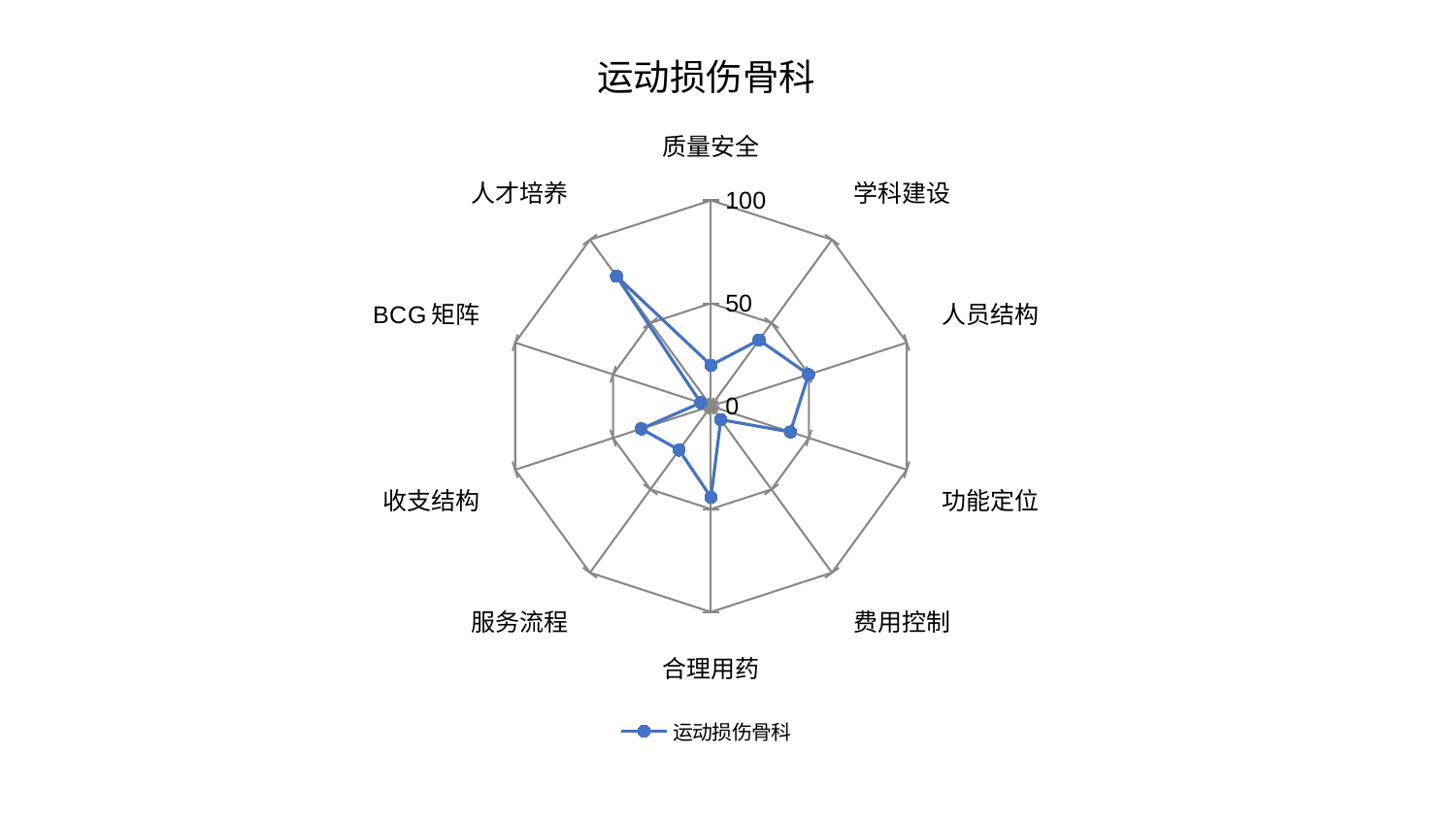

### Chart: 运动损伤骨科

| Category | 运动损伤骨科 |
|---|---|
| 质量安全 | 19.910027416959213 |
| 学科建设 | 39.76685632616605 |
| 人员结构 | 49.83852926190169 |
| 功能定位 | 40.56876382076509 |
| 费用控制 | 8.105524948910592 |
| 合理用药 | 44.244122722159375 |
| 服务流程 | 26.355089903330935 |
| 收支结构 | 35.574703979275824 |
| BCG矩阵 | 5.235366906394831 |
| 人才培养 | 78.04075117258827 |
151